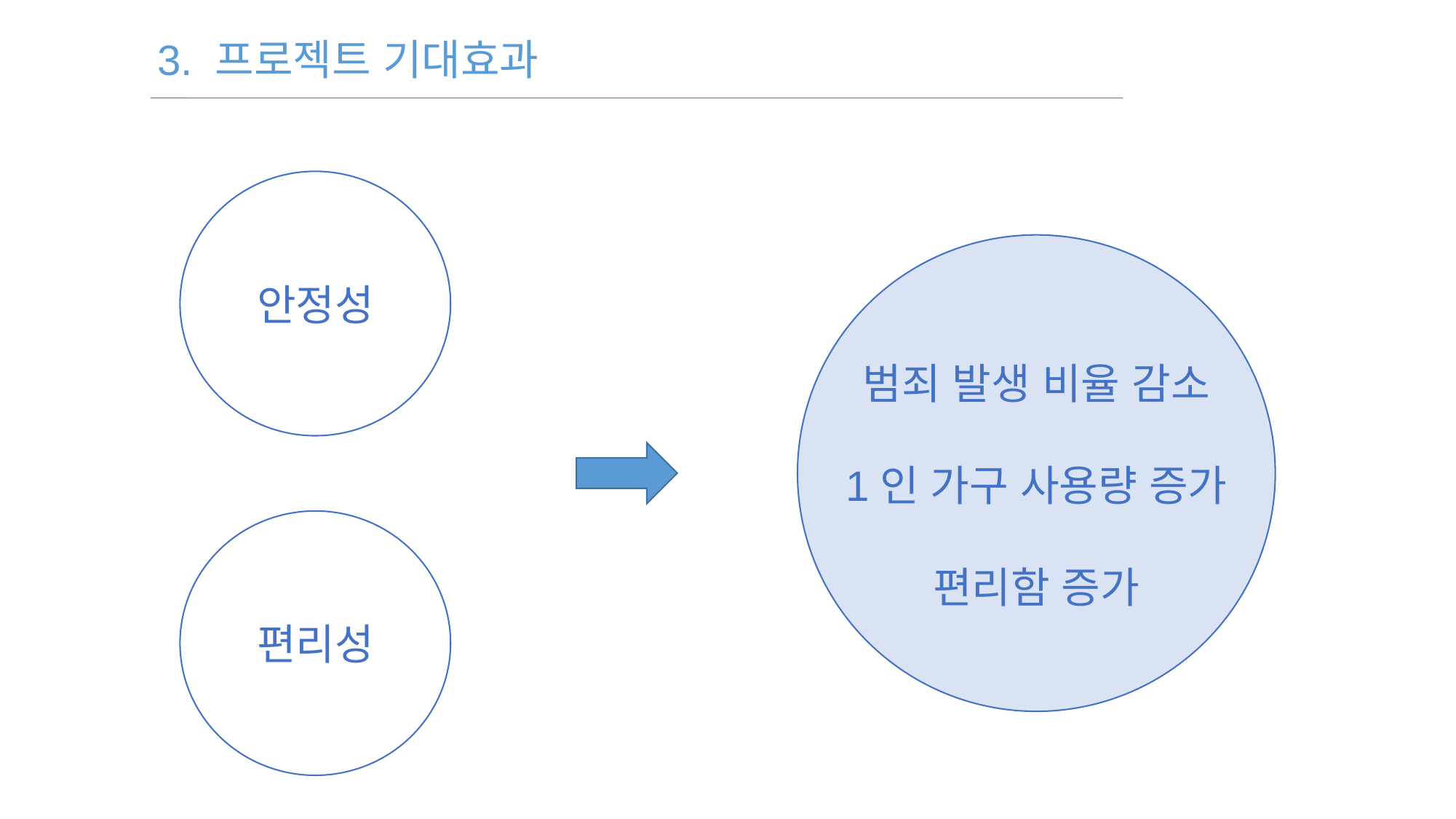

3. 프로젝트 기대효과

안정성

범죄 발생 비율 감소

1인 가구 사용량 증가

편리함 증가

편리성